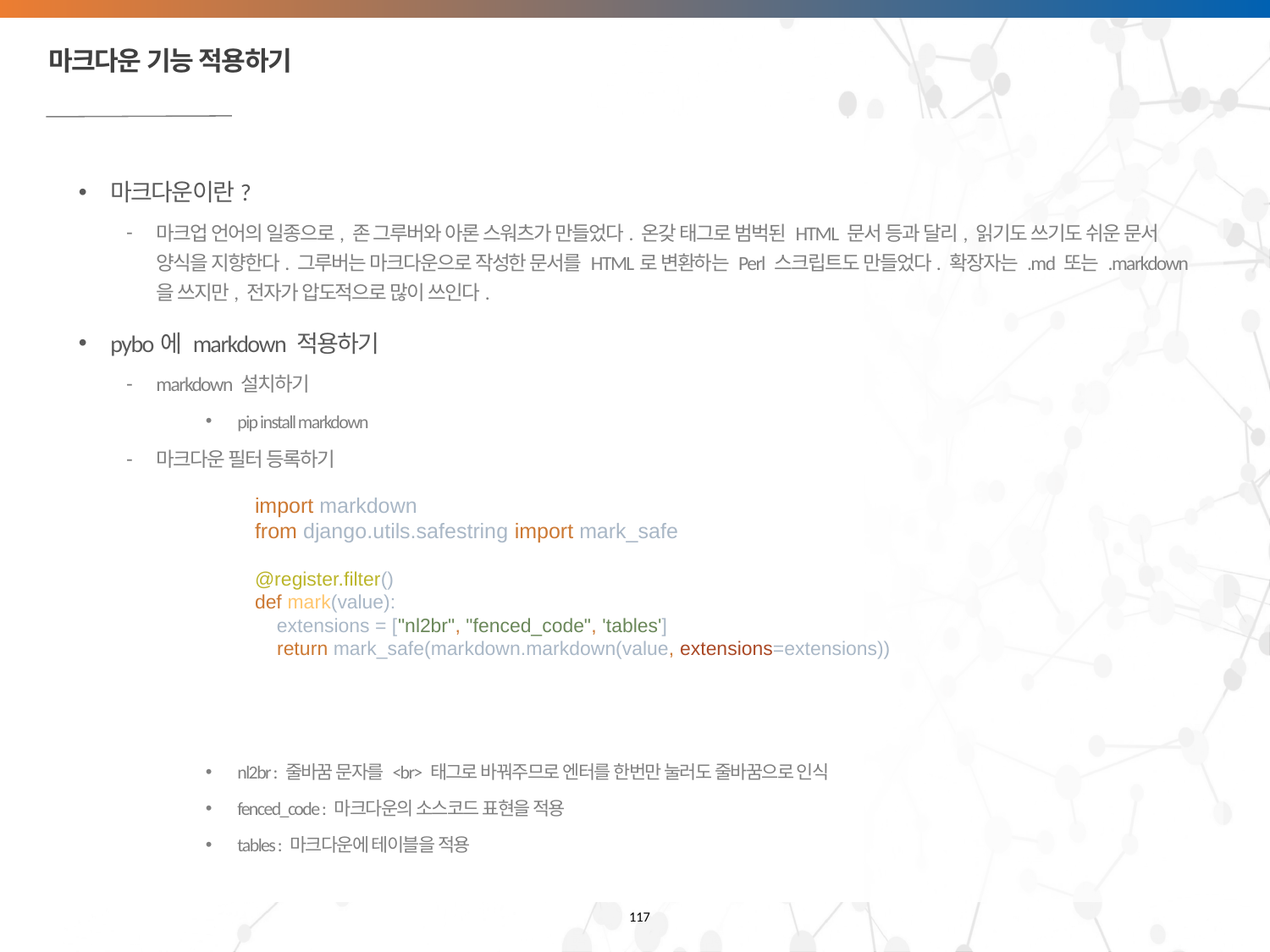

# 마크다운 기능 적용하기

마크다운이란?
마크업 언어의 일종으로, 존 그루버와 아론 스워츠가 만들었다. 온갖 태그로 범벅된 HTML 문서 등과 달리, 읽기도 쓰기도 쉬운 문서 양식을 지향한다. 그루버는 마크다운으로 작성한 문서를 HTML로 변환하는 Perl 스크립트도 만들었다. 확장자는 .md 또는 .markdown을 쓰지만, 전자가 압도적으로 많이 쓰인다.
pybo에 markdown 적용하기
markdown 설치하기
pip install markdown
마크다운 필터 등록하기

nl2br : 줄바꿈 문자를 <br> 태그로 바꿔주므로 엔터를 한번만 눌러도 줄바꿈으로 인식
fenced_code : 마크다운의 소스코드 표현을 적용
tables : 마크다운에 테이블을 적용
import markdown
from django.utils.safestring import mark_safe

@register.filter()
def mark(value):
    extensions = ["nl2br", "fenced_code", 'tables']
    return mark_safe(markdown.markdown(value, extensions=extensions))

117